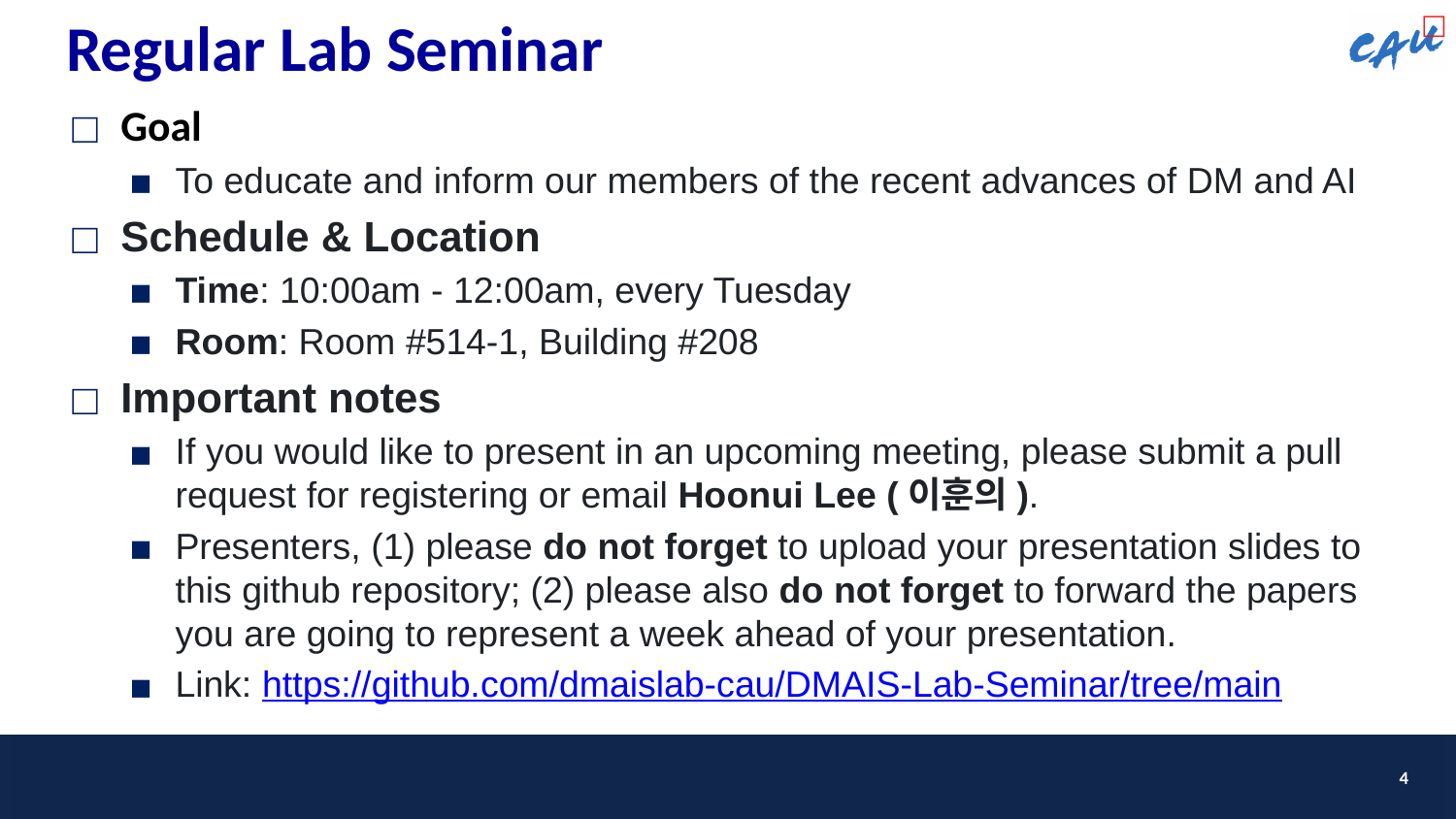

# Regular Lab Seminar
Goal
To educate and inform our members of the recent advances of DM and AI
Schedule & Location
Time: 10:00am - 12:00am, every Tuesday
Room: Room #514-1, Building #208
Important notes
If you would like to present in an upcoming meeting, please submit a pull request for registering or email Hoonui Lee (이훈의).
Presenters, (1) please do not forget to upload your presentation slides to this github repository; (2) please also do not forget to forward the papers you are going to represent a week ahead of your presentation.
Link: https://github.com/dmaislab-cau/DMAIS-Lab-Seminar/tree/main